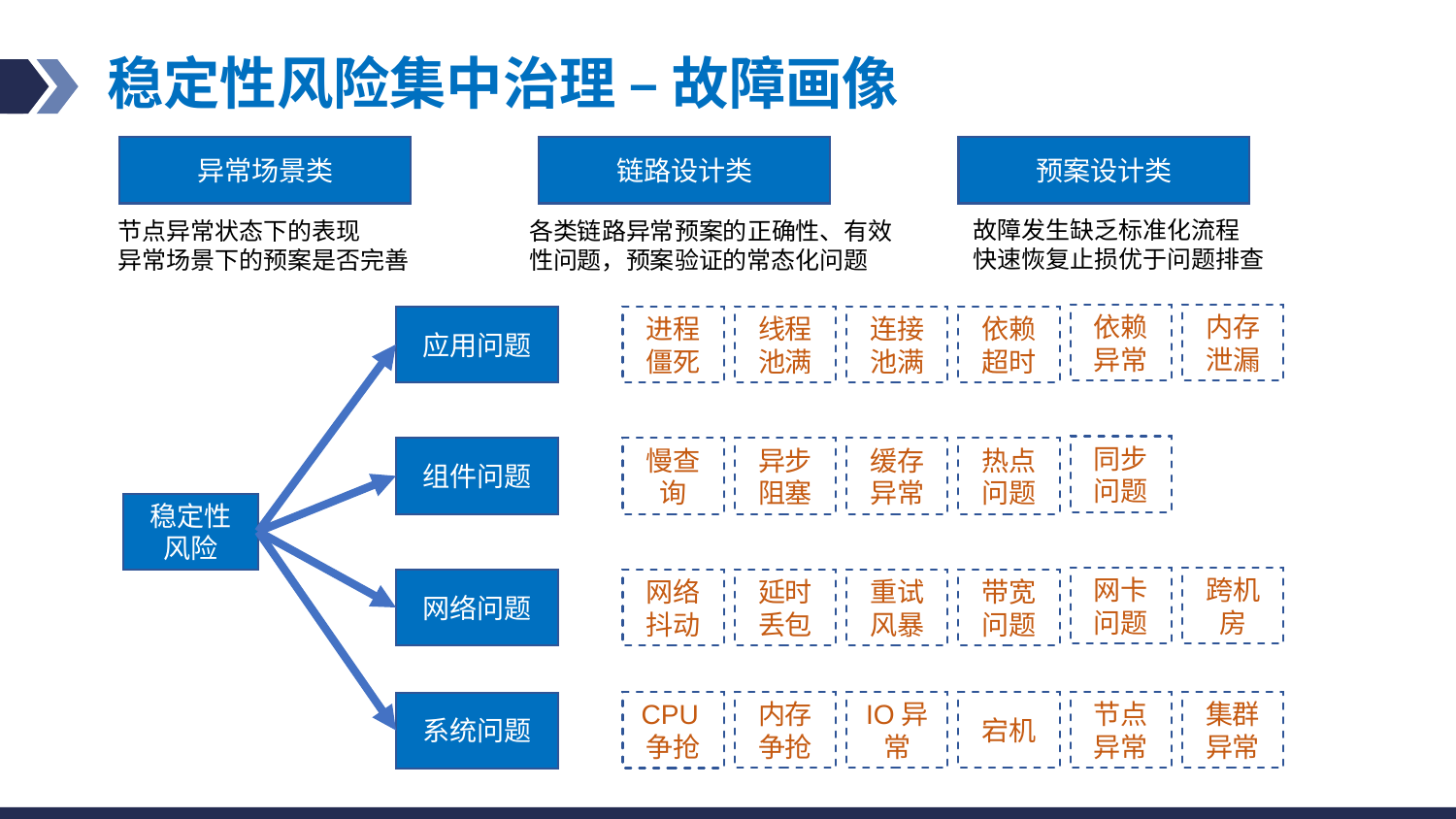

# 稳定性风险集中治理 – 故障画像
链路设计类
预案设计类
异常场景类
故障发生缺乏标准化流程
快速恢复止损优于问题排查
节点异常状态下的表现
异常场景下的预案是否完善
各类链路异常预案的正确性、有效性问题，预案验证的常态化问题
依赖异常
内存泄漏
线程池满
连接池满
依赖超时
应用问题
进程僵死
同步问题
组件问题
异步阻塞
缓存异常
热点问题
慢查询
稳定性风险
网卡问题
跨机房
网络问题
延时
丢包
重试风暴
带宽问题
网络抖动
内存争抢
IO异常
宕机
节点异常
集群异常
CPU争抢
系统问题